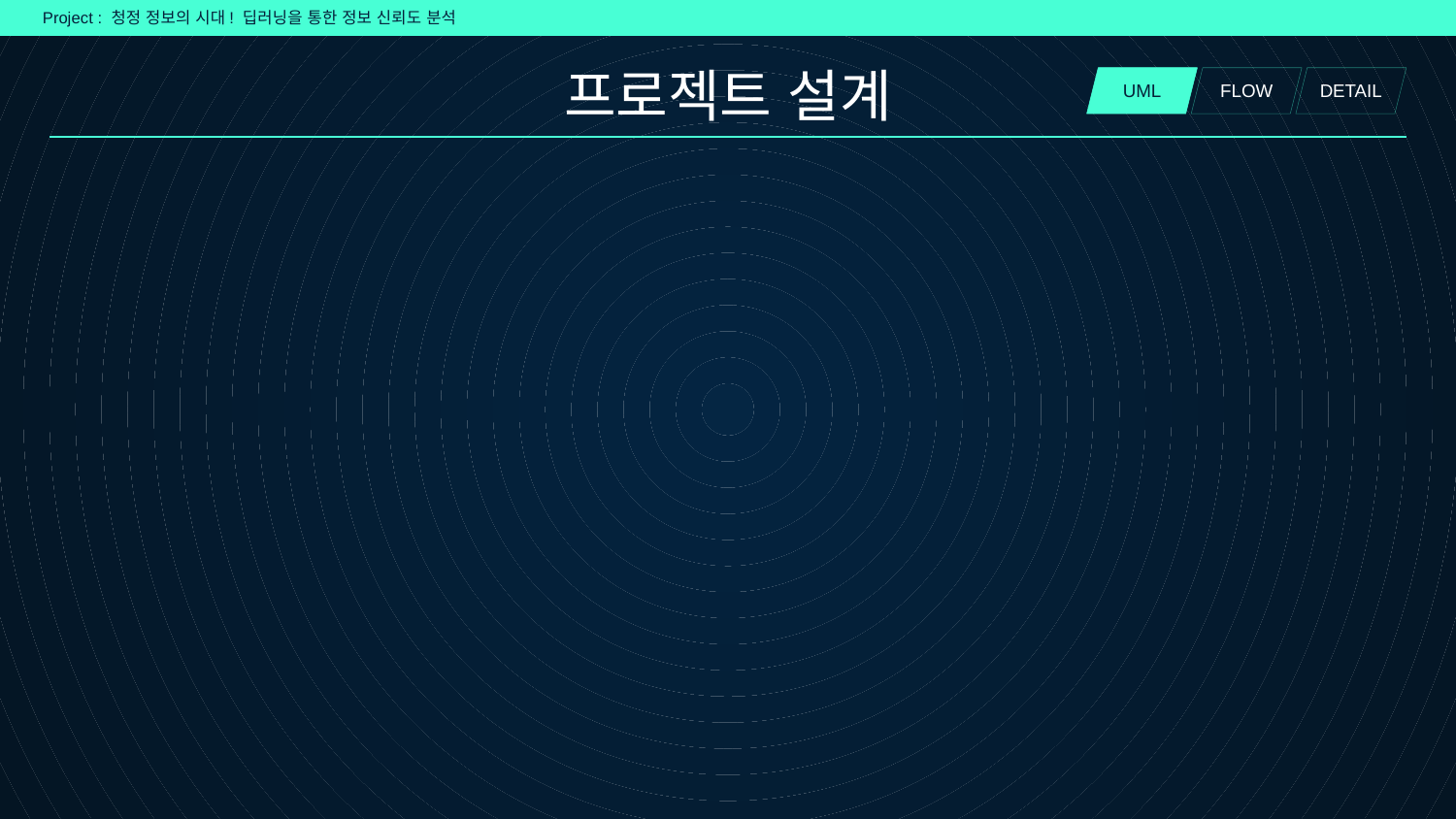

Project : 청정 정보의 시대! 딥러닝을 통한 정보 신뢰도 분석
# 프로젝트 설계
UML
FLOW
DETAIL